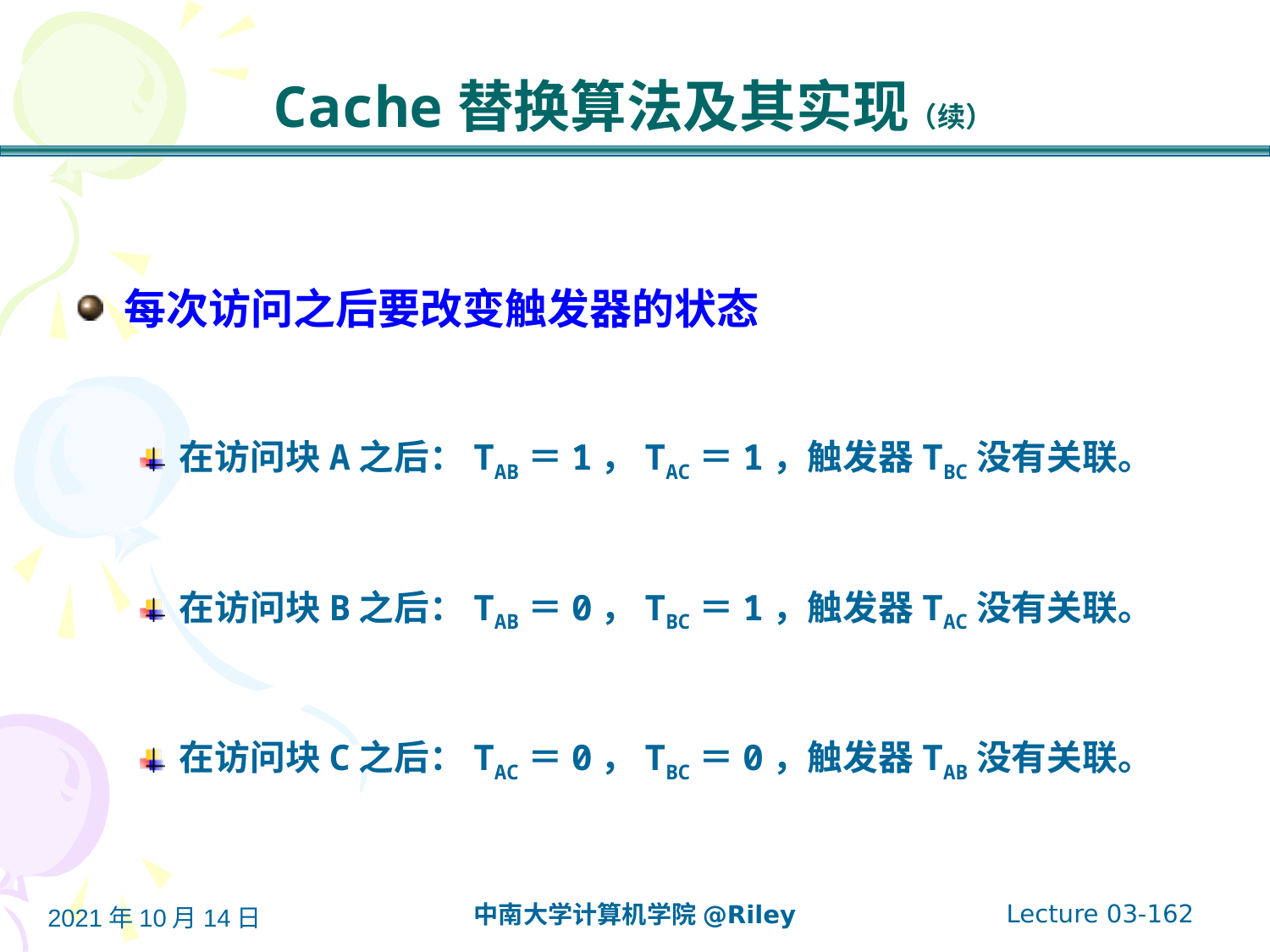

# Cache替换算法及其实现（续）
每次访问之后要改变触发器的状态
在访问块A之后：TAB＝1，TAC＝1，触发器TBC没有关联。
在访问块B之后：TAB＝0，TBC＝1，触发器TAC没有关联。
在访问块C之后：TAC＝0，TBC＝0，触发器TAB没有关联。

Lecture 03-162
中南大学计算机学院@Riley
2021年10月14日